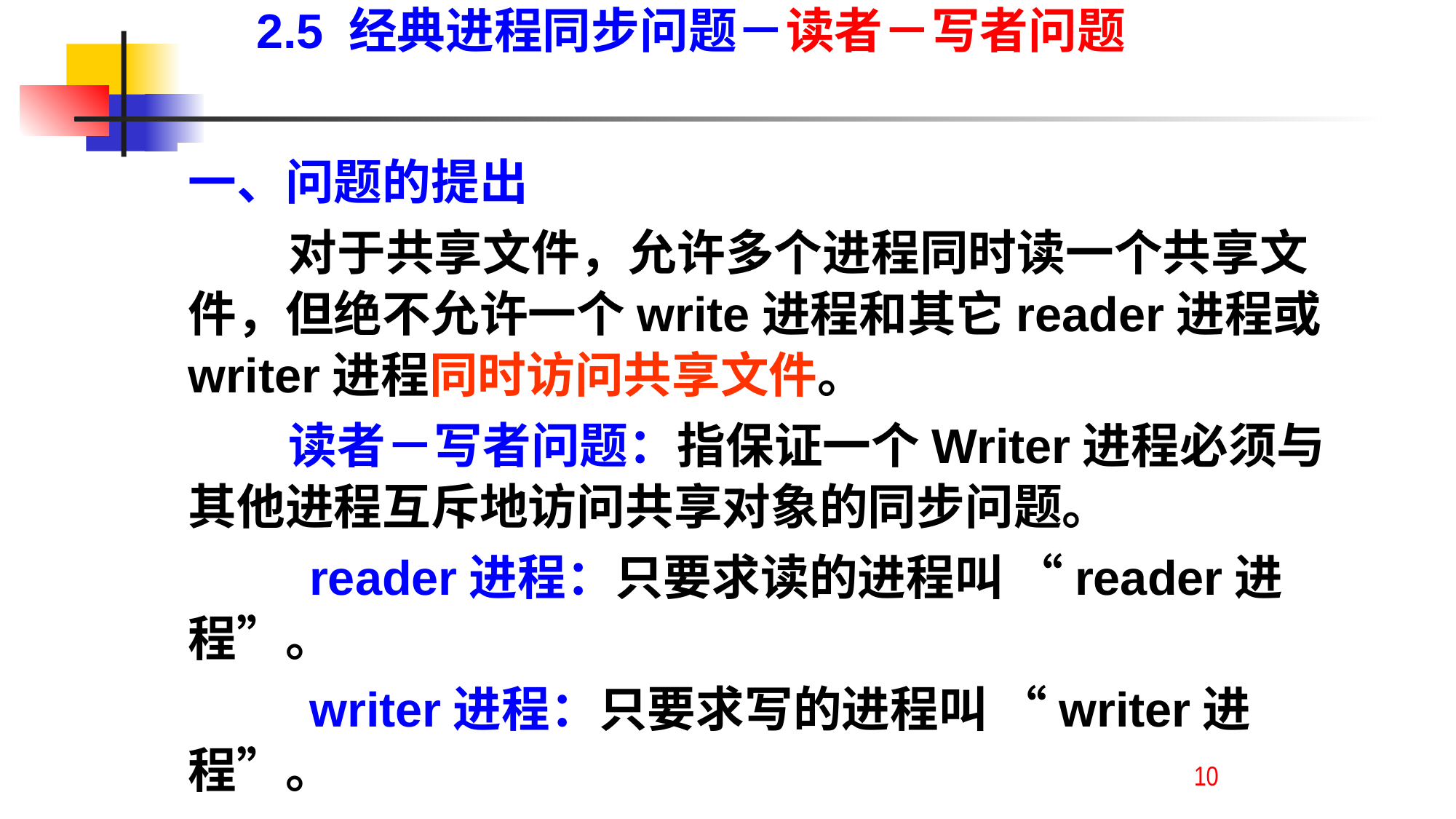

2.5 经典进程同步问题－读者－写者问题
一、问题的提出
        对于共享文件，允许多个进程同时读一个共享文件，但绝不允许一个write进程和其它reader进程或writer进程同时访问共享文件。
        读者－写者问题：指保证一个Writer进程必须与其他进程互斥地访问共享对象的同步问题。
         reader进程：只要求读的进程叫 “reader进程”。
         writer进程：只要求写的进程叫 “writer进程”。

10